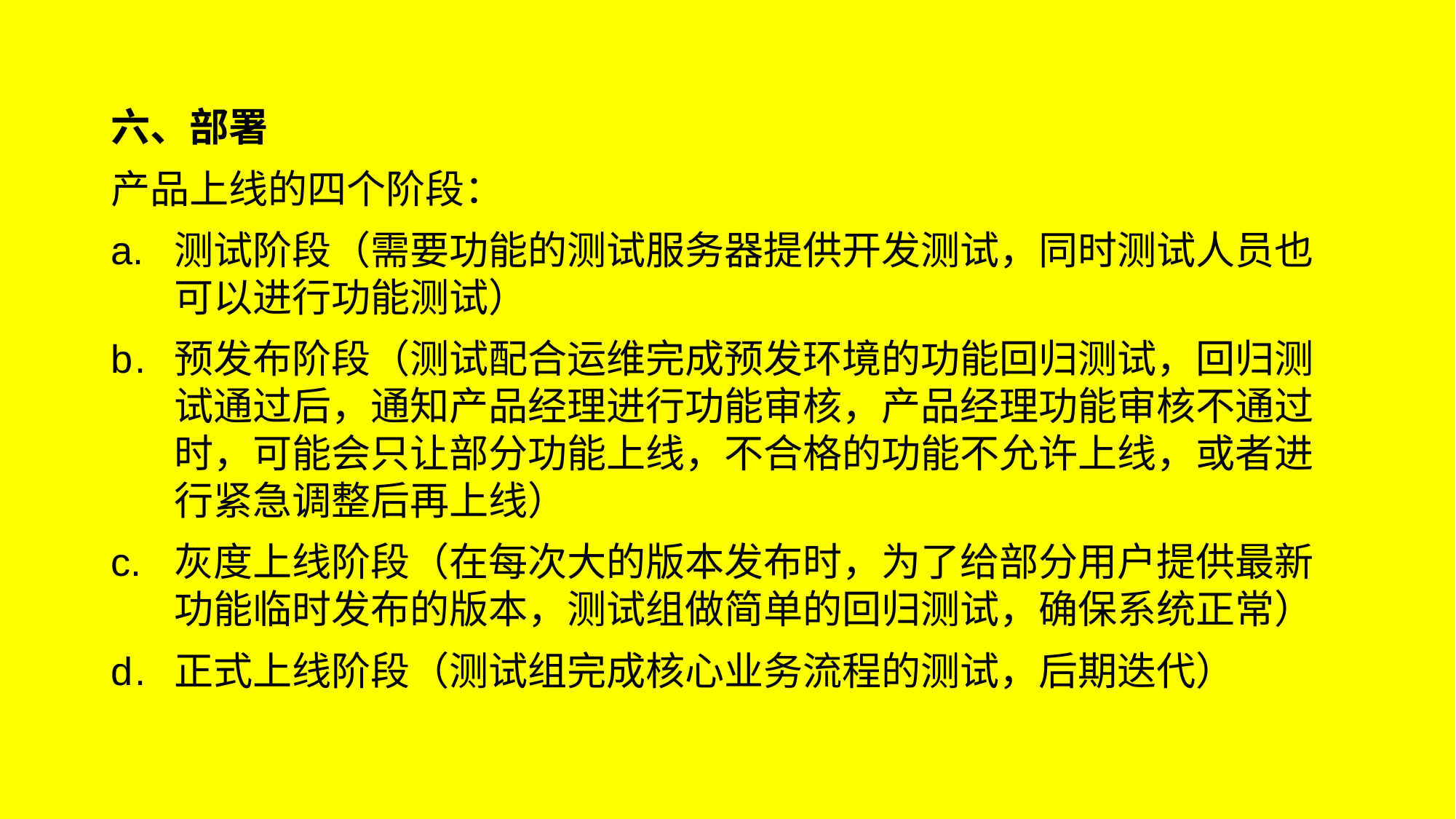

六、部署
产品上线的四个阶段：
测试阶段（需要功能的测试服务器提供开发测试，同时测试人员也可以进行功能测试）
预发布阶段（测试配合运维完成预发环境的功能回归测试，回归测试通过后，通知产品经理进行功能审核，产品经理功能审核不通过时，可能会只让部分功能上线，不合格的功能不允许上线，或者进行紧急调整后再上线）
灰度上线阶段（在每次大的版本发布时，为了给部分用户提供最新功能临时发布的版本，测试组做简单的回归测试，确保系统正常）
正式上线阶段（测试组完成核心业务流程的测试，后期迭代）